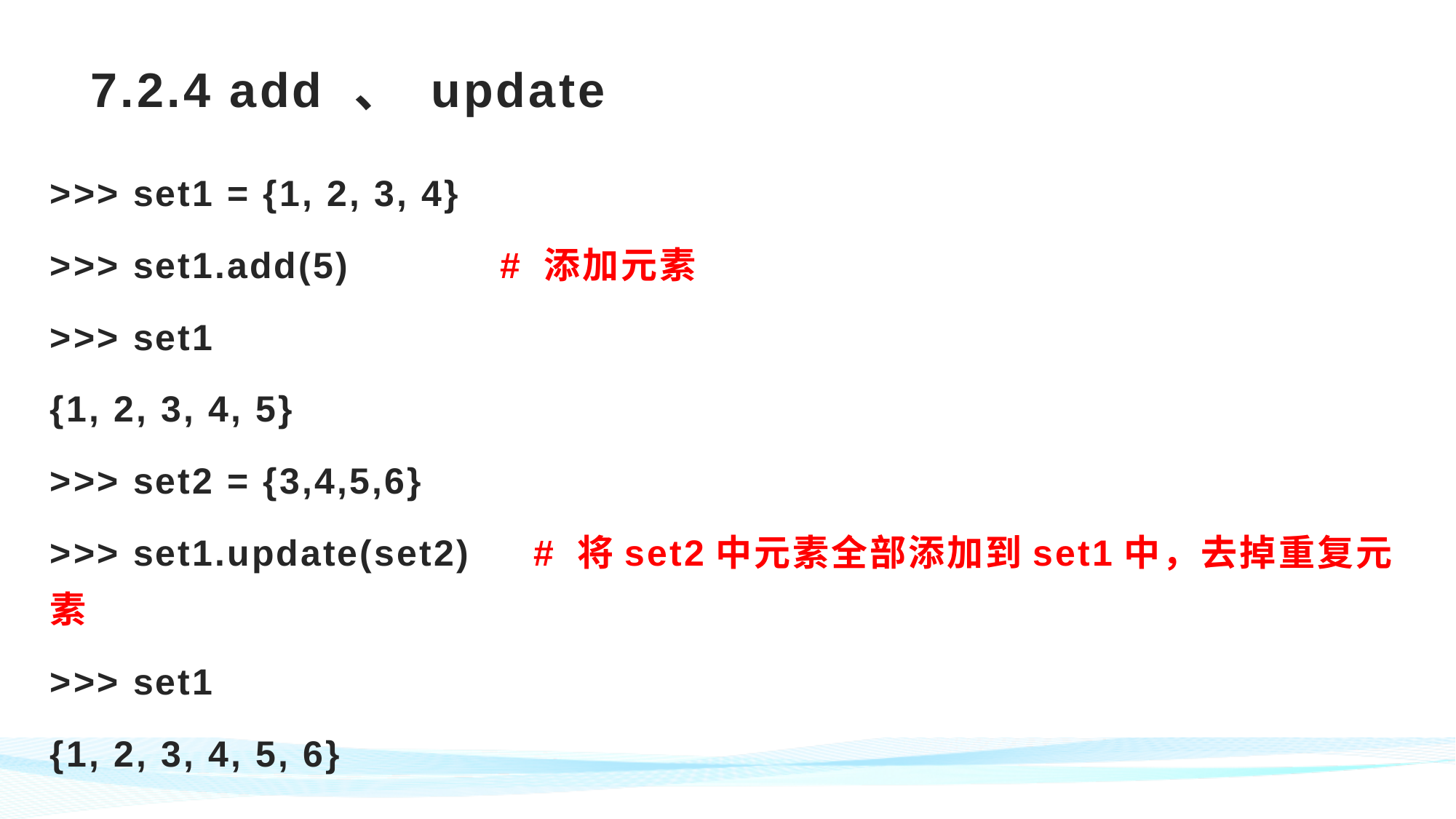

# 7.2.4 add 、 update
>>> set1 = {1, 2, 3, 4}
>>> set1.add(5)            # 添加元素
>>> set1
{1, 2, 3, 4, 5}
>>> set2 = {3,4,5,6}
>>> set1.update(set2)     # 将set2中元素全部添加到set1中，去掉重复元素
>>> set1
{1, 2, 3, 4, 5, 6}
82